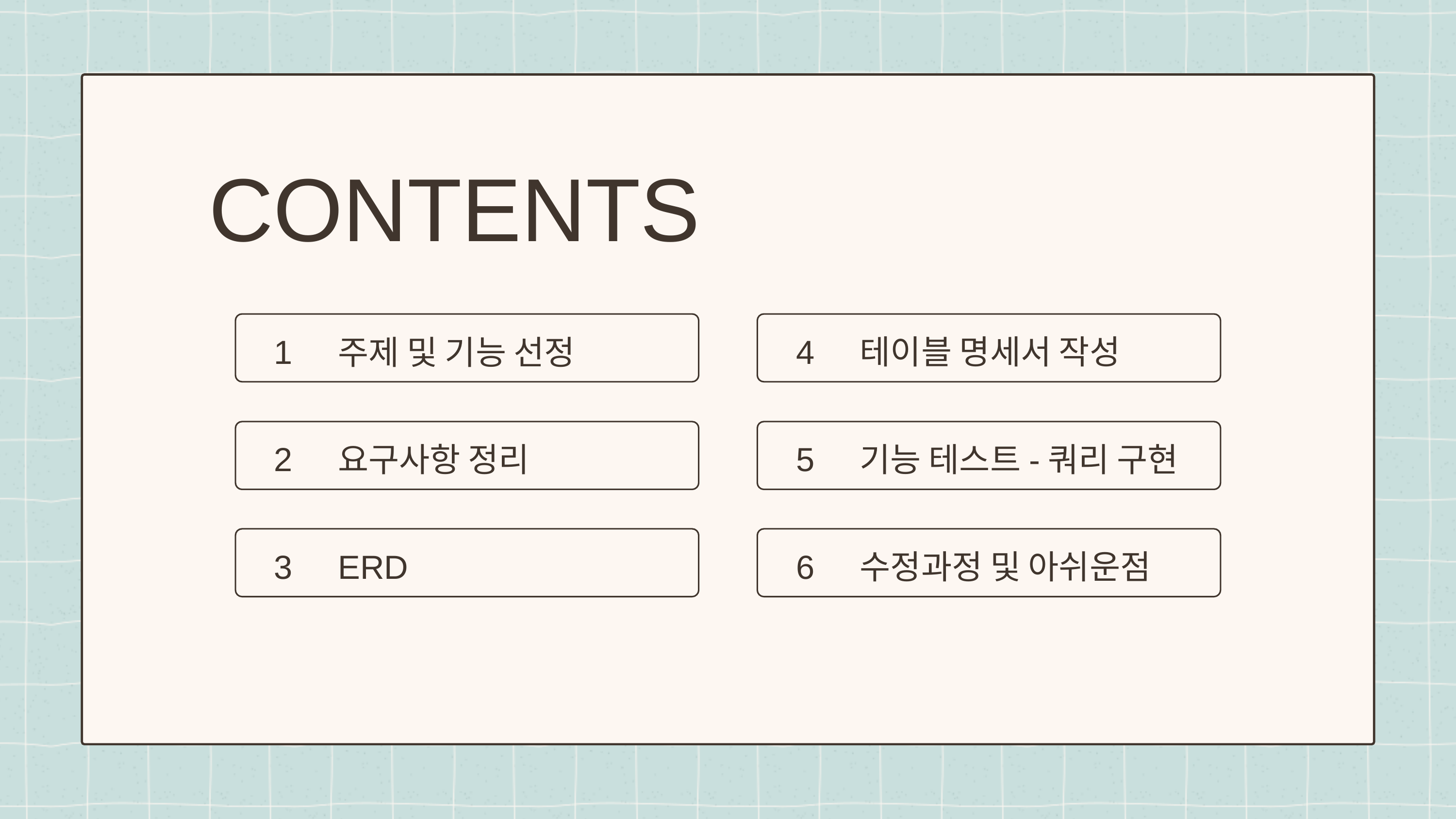

CONTENTS

1
4
테이블 명세서 작성
주제 및 기능 선정

2
5
요구사항 정리
기능 테스트-쿼리 구현

ERD
수정과정 및 아쉬운점
3
6